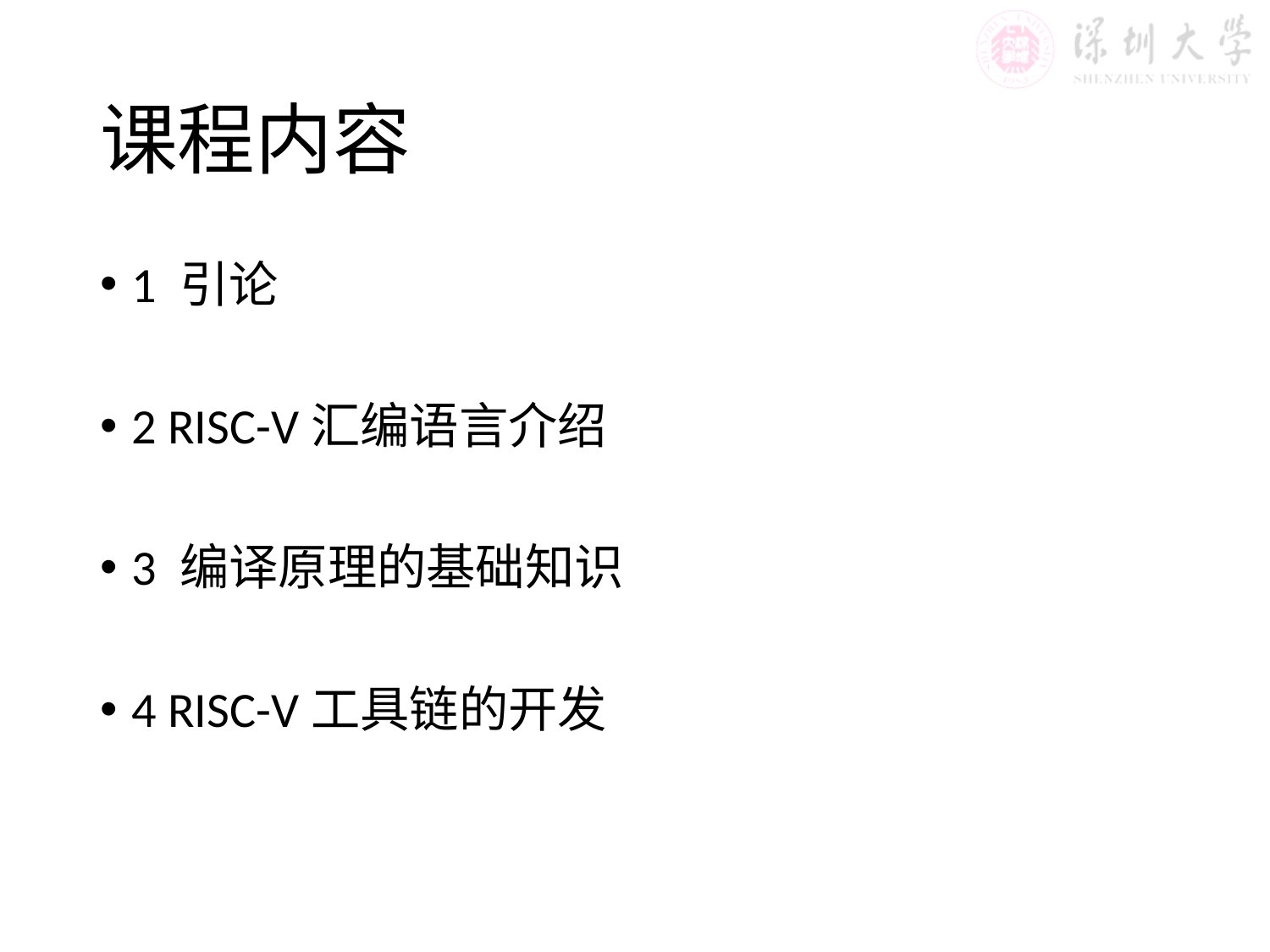

# 课程内容
1 引论

2 RISC-V汇编语言介绍

3 编译原理的基础知识

4 RISC-V工具链的开发